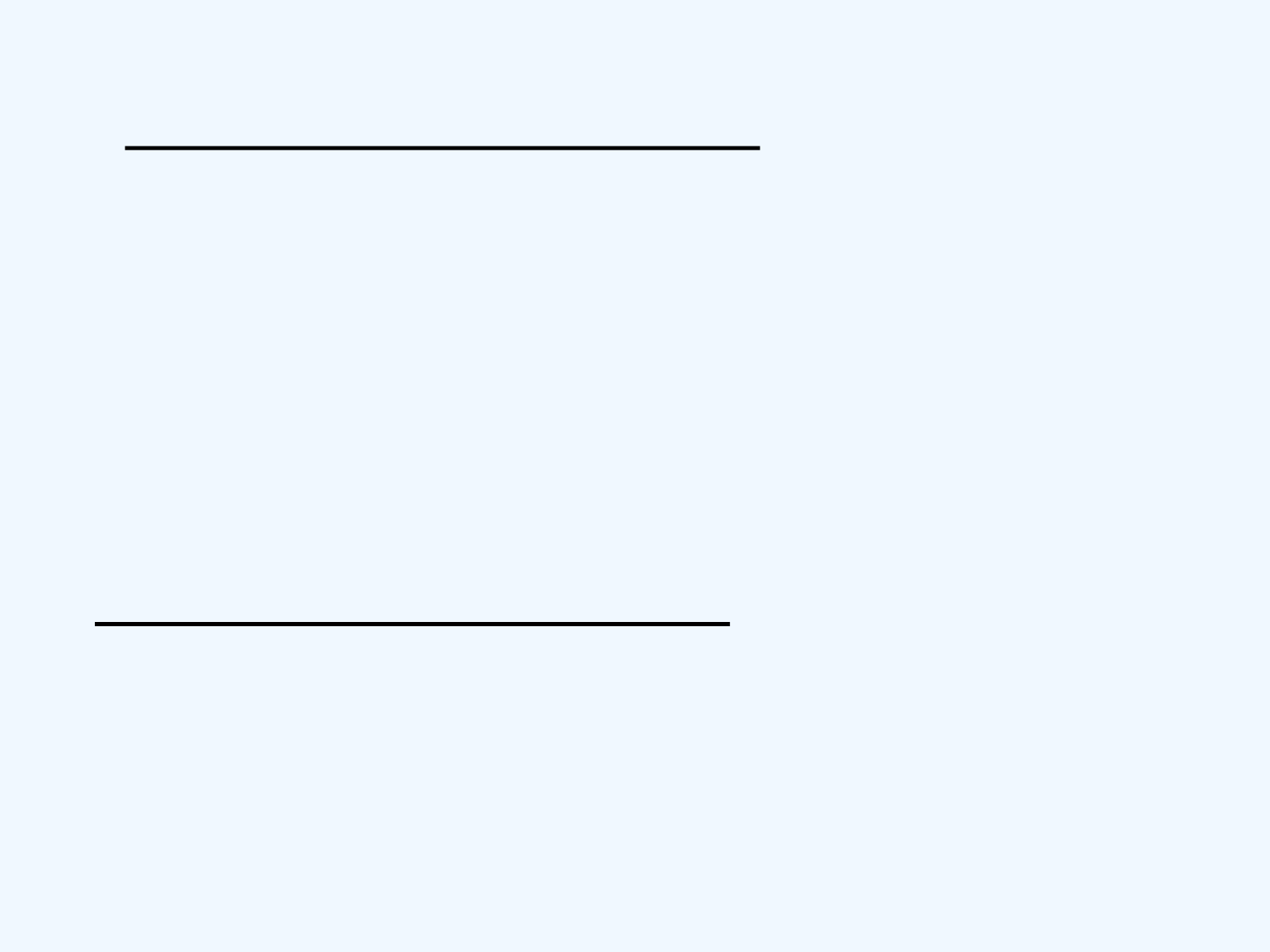

[A-B]补= 1，0 1 0    1 0 0 1
        +     1，1 0 0    1 0 1 1
               0，1 1 1    0 1 0 0 —— 溢出
        A-B=（-1，000 1100）2 = -140
（5）A=115=（111 0011）2
          B= -24=（-11 000）2
          [A]补=0，111  0011
          [B]补=1，110  1000
[A+B]补= 0，1 1 1   0 0 1 1
           +   1，1 1 0   1 0 0 0
                0，1 0 1   1 0 1 1——无溢出
        A+B=（101  1011）2 = 91
注意：1、单符号位运算要用单符号位的判断方法判溢出；
 2、结果的真值形式上要和原始数据一致。